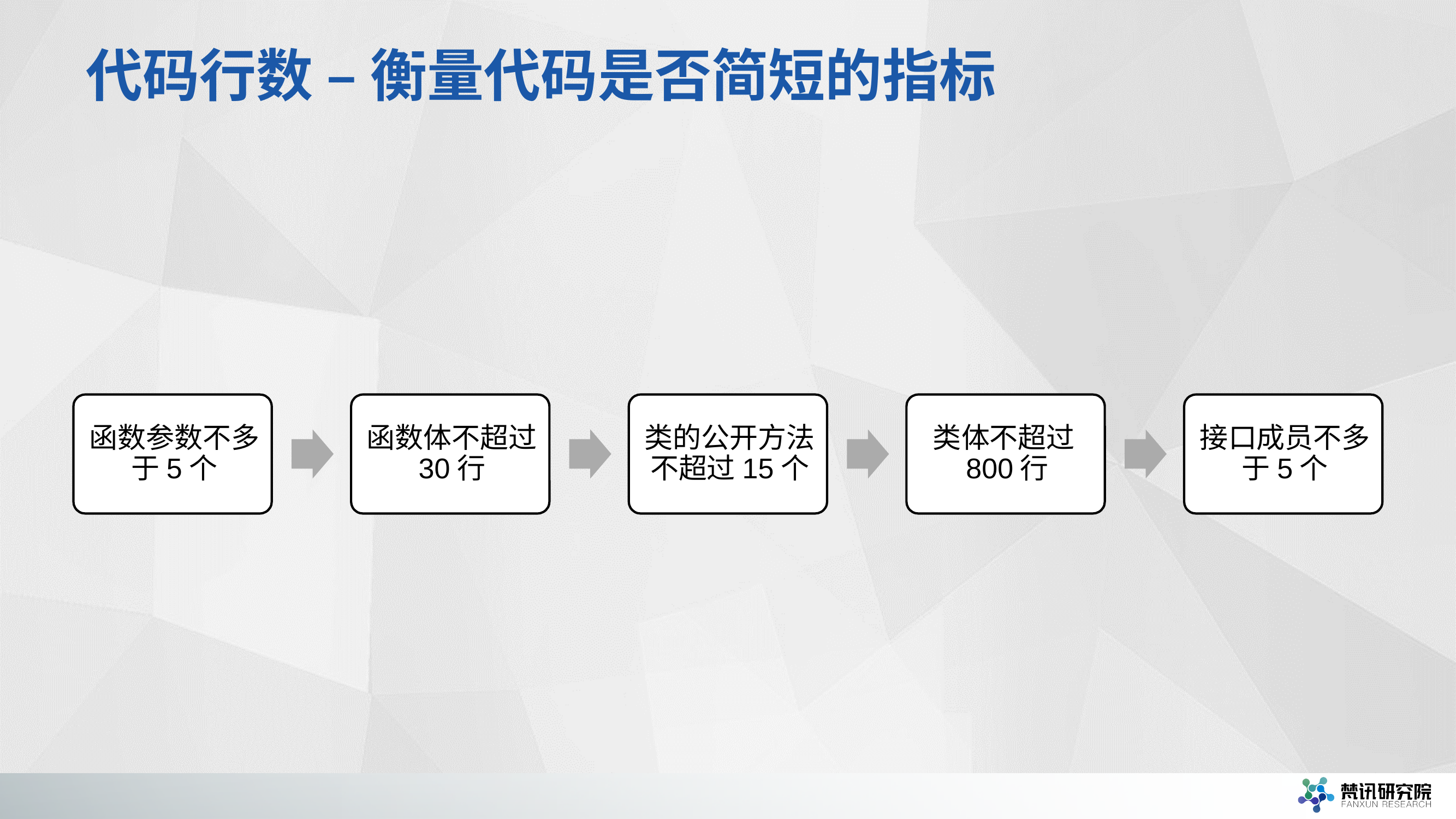

# 代码行数 – 衡量代码是否简短的指标
函数参数不多于5个

函数体不超过30行

类的公开方法不超过15个

类体不超过800行

接口成员不多于5个